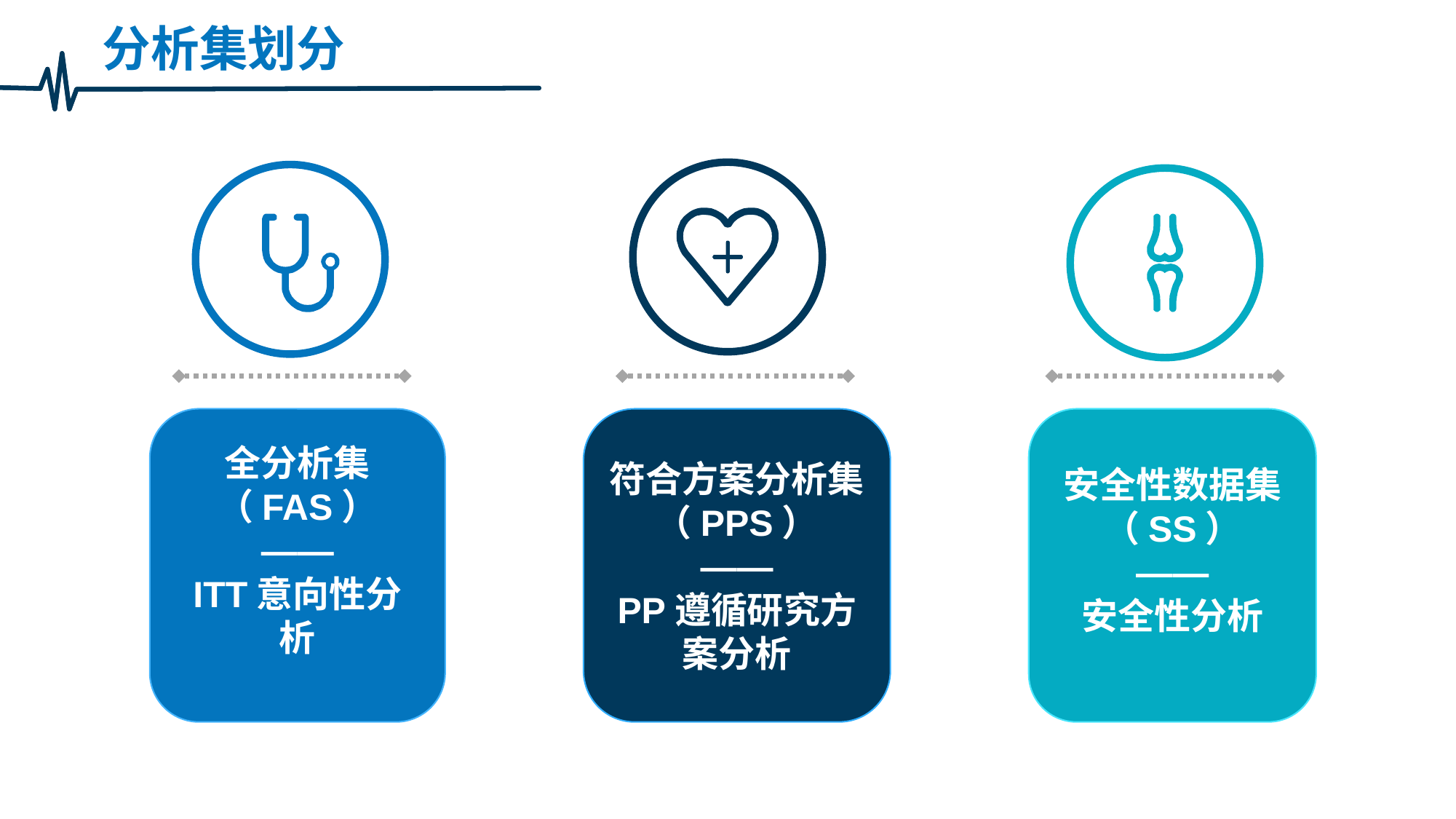

分析集划分

全分析集（FAS）
——
ITT意向性分析

符合方案分析集（PPS）
——
PP遵循研究方案分析
安全性数据集（SS）
——
安全性分析